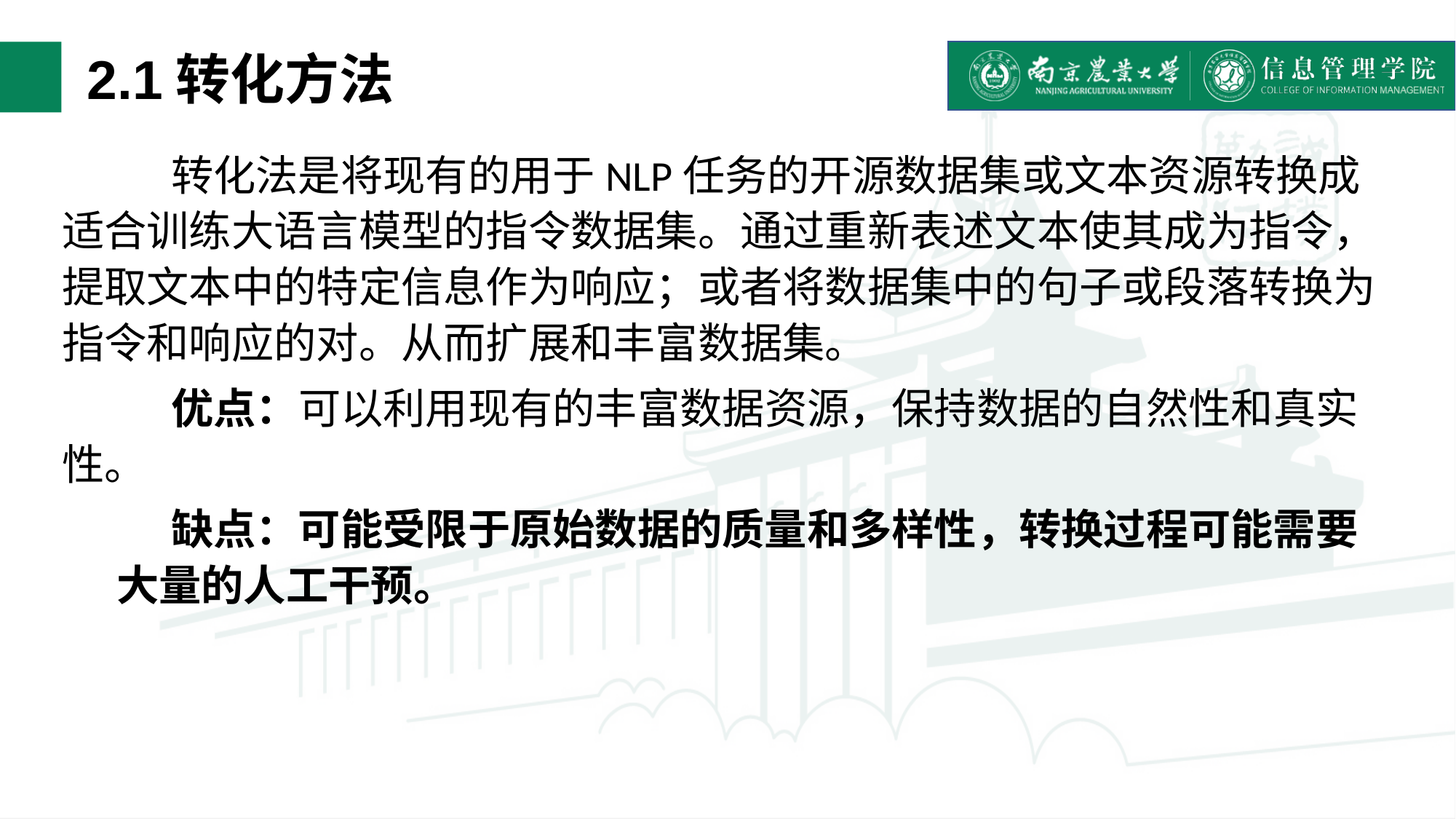

# 2.1转化方法
	转化法是将现有的用于NLP任务的开源数据集或文本资源转换成适合训练大语言模型的指令数据集。通过重新表述文本使其成为指令，提取文本中的特定信息作为响应；或者将数据集中的句子或段落转换为指令和响应的对。从而扩展和丰富数据集。
	优点：可以利用现有的丰富数据资源，保持数据的自然性和真实性。
缺点：可能受限于原始数据的质量和多样性，转换过程可能需要大量的人工干预。